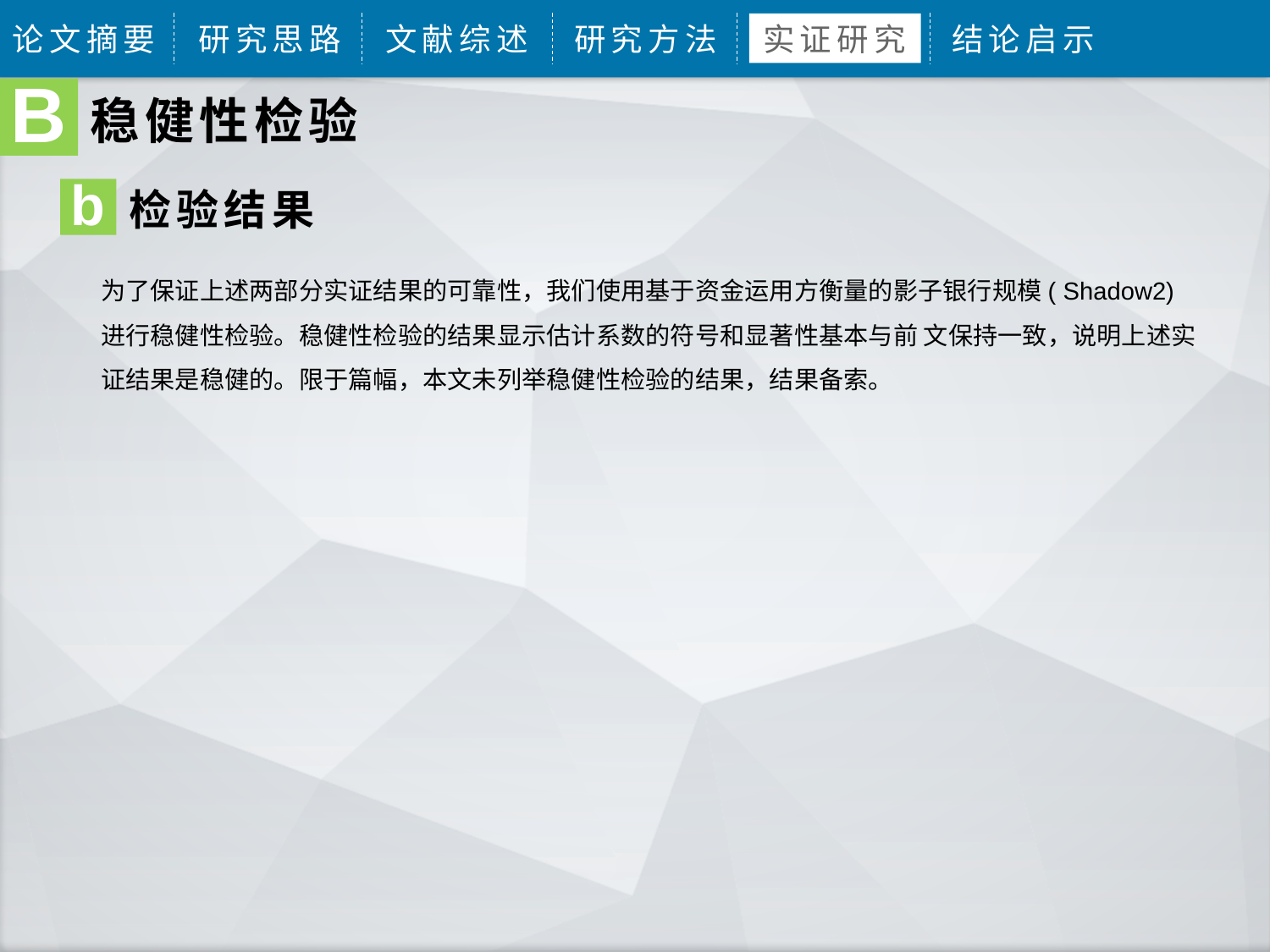

论文摘要
研究思路
文献综述
研究方法
实证研究
结论启示

B
稳健性检验
检验结果
b
为了保证上述两部分实证结果的可靠性，我们使用基于资金运用方衡量的影子银行规模( Shadow2) 进行稳健性检验。稳健性检验的结果显示估计系数的符号和显著性基本与前 文保持一致，说明上述实证结果是稳健的。限于篇幅，本文未列举稳健性检验的结果，结果备索。